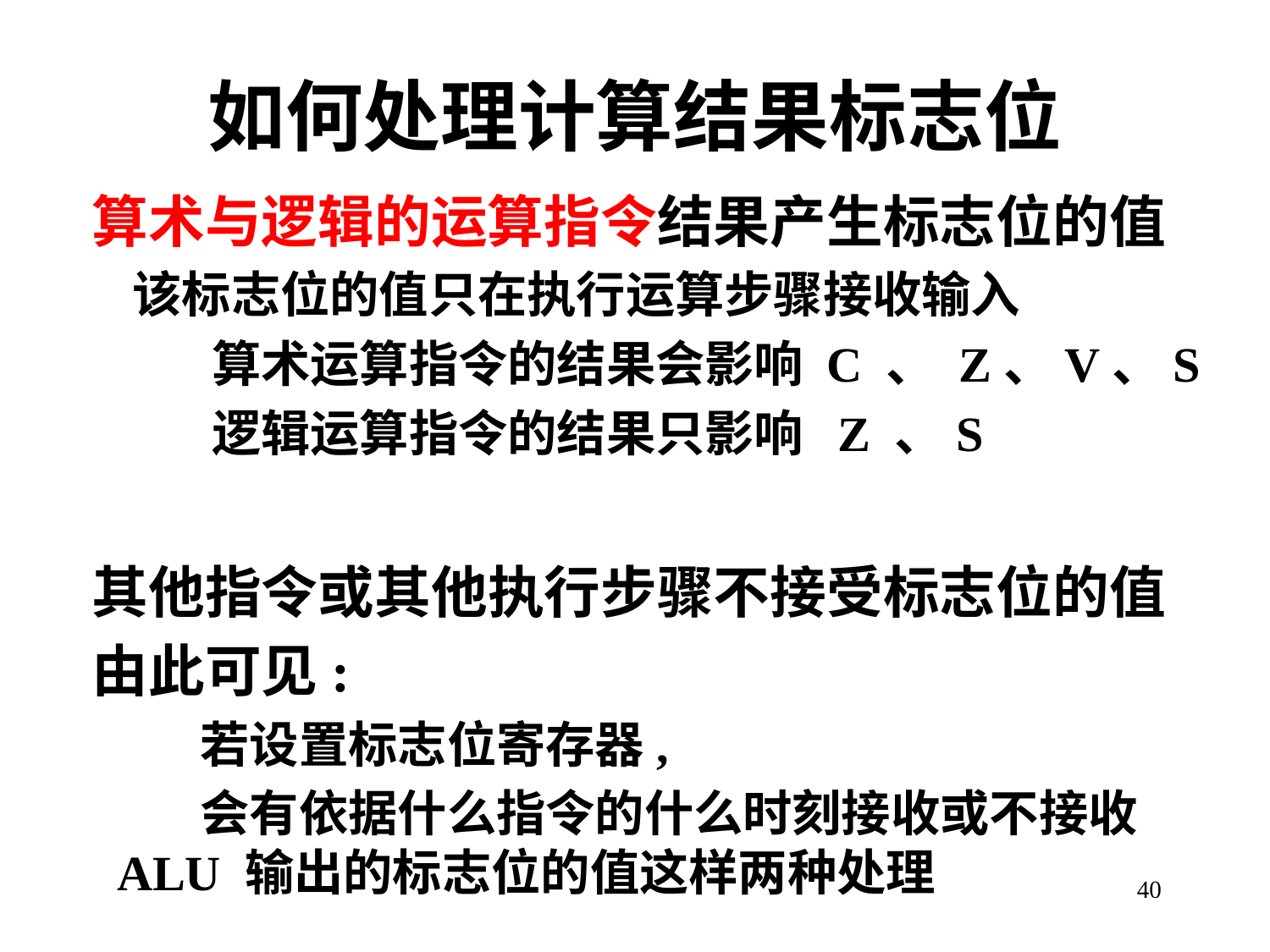

# 如何处理计算结果标志位
算术与逻辑的运算指令结果产生标志位的值
该标志位的值只在执行运算步骤接收输入
      算术运算指令的结果会影响 C 、 Z、V、S
      逻辑运算指令的结果只影响  Z 、S

其他指令或其他执行步骤不接受标志位的值
由此可见:
     若设置标志位寄存器,
     会有依据什么指令的什么时刻接收或不接收ALU 输出的标志位的值这样两种处理
40